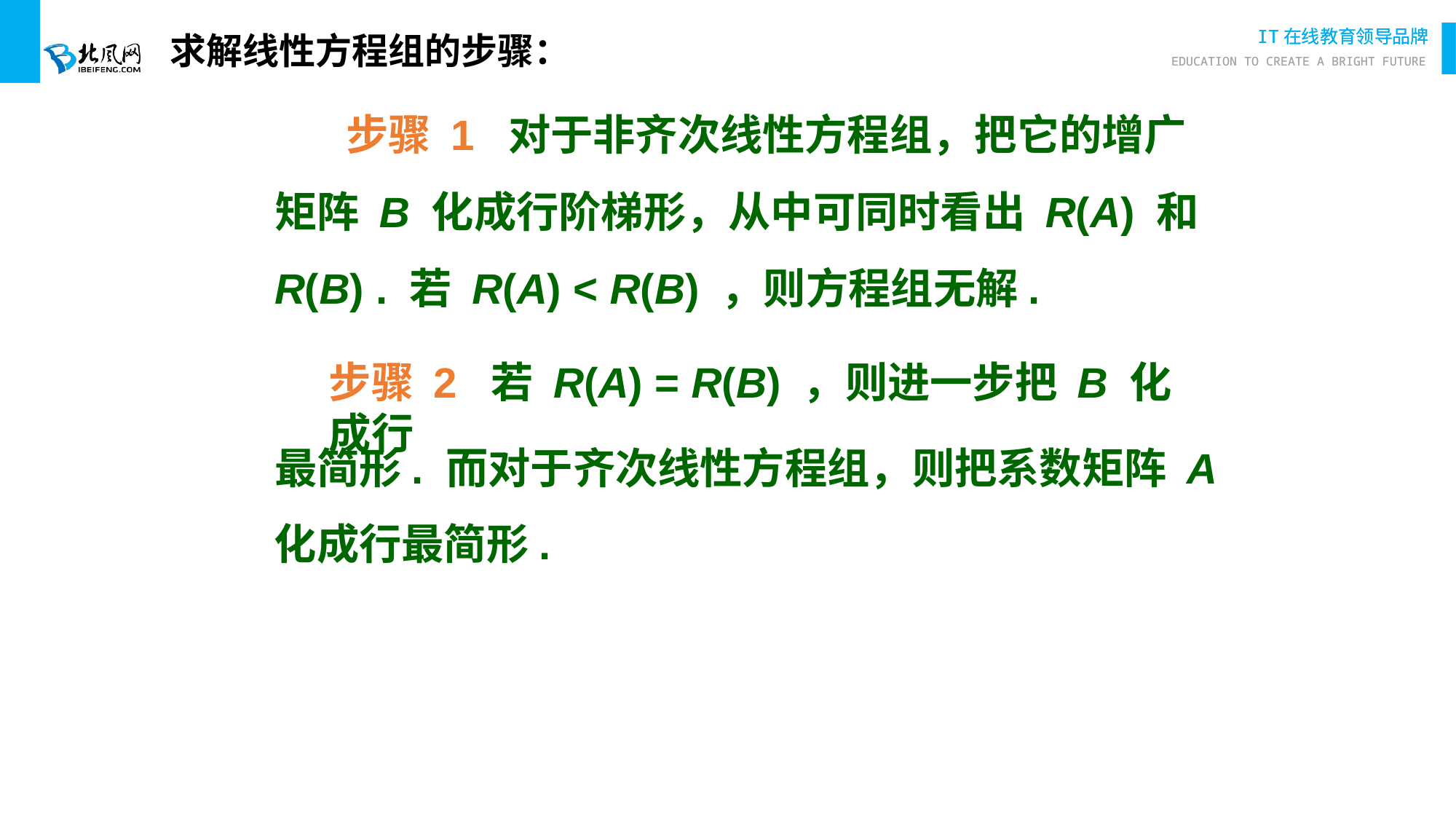

求解线性方程组的步骤：
步骤 1  对于非齐次线性方程组，把它的增广
矩阵 B 化成行阶梯形，从中可同时看出 R(A) 和
R(B) . 若 R(A) < R(B) ，则方程组无解.
步骤 2  若 R(A) = R(B) ，则进一步把 B 化成行
最简形. 而对于齐次线性方程组，则把系数矩阵 A
化成行最简形.